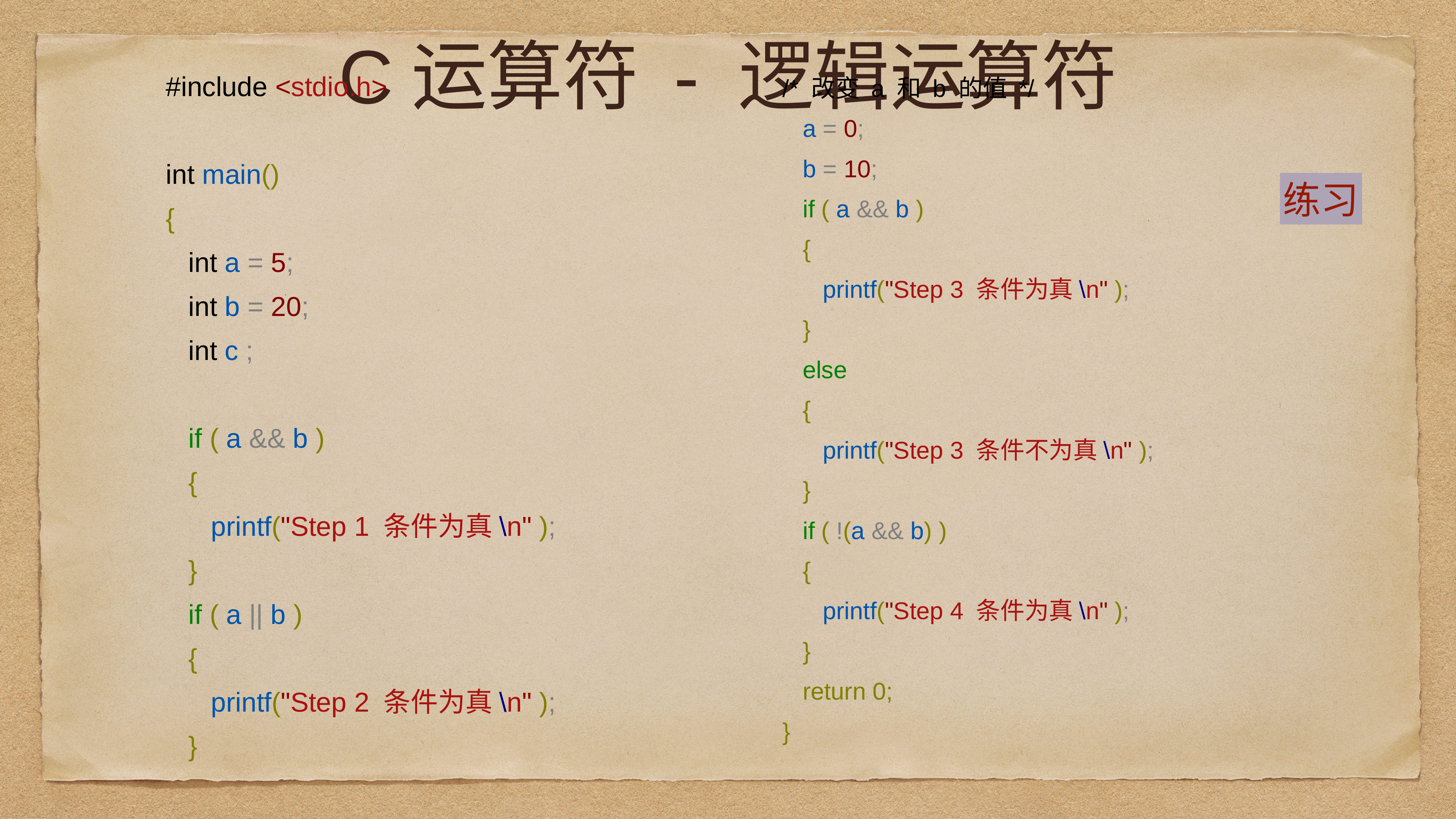

# C运算符 - 逻辑运算符

/* 改变 a 和 b 的值 */
   a = 0;
   b = 10;
   if ( a && b )
   {
      printf("Step 3 条件为真\n" );
   }
   else
   {
      printf("Step 3 条件不为真\n" );
   }
   if ( !(a && b) )
   {
      printf("Step 4 条件为真\n" );
   }
   return 0;
}
#include <stdio.h>

int main()
{
   int a = 5;
   int b = 20;
   int c ;

   if ( a && b )
   {
      printf("Step 1 条件为真\n" );
   }
   if ( a || b )
   {
      printf("Step 2 条件为真\n" );
   }
练习